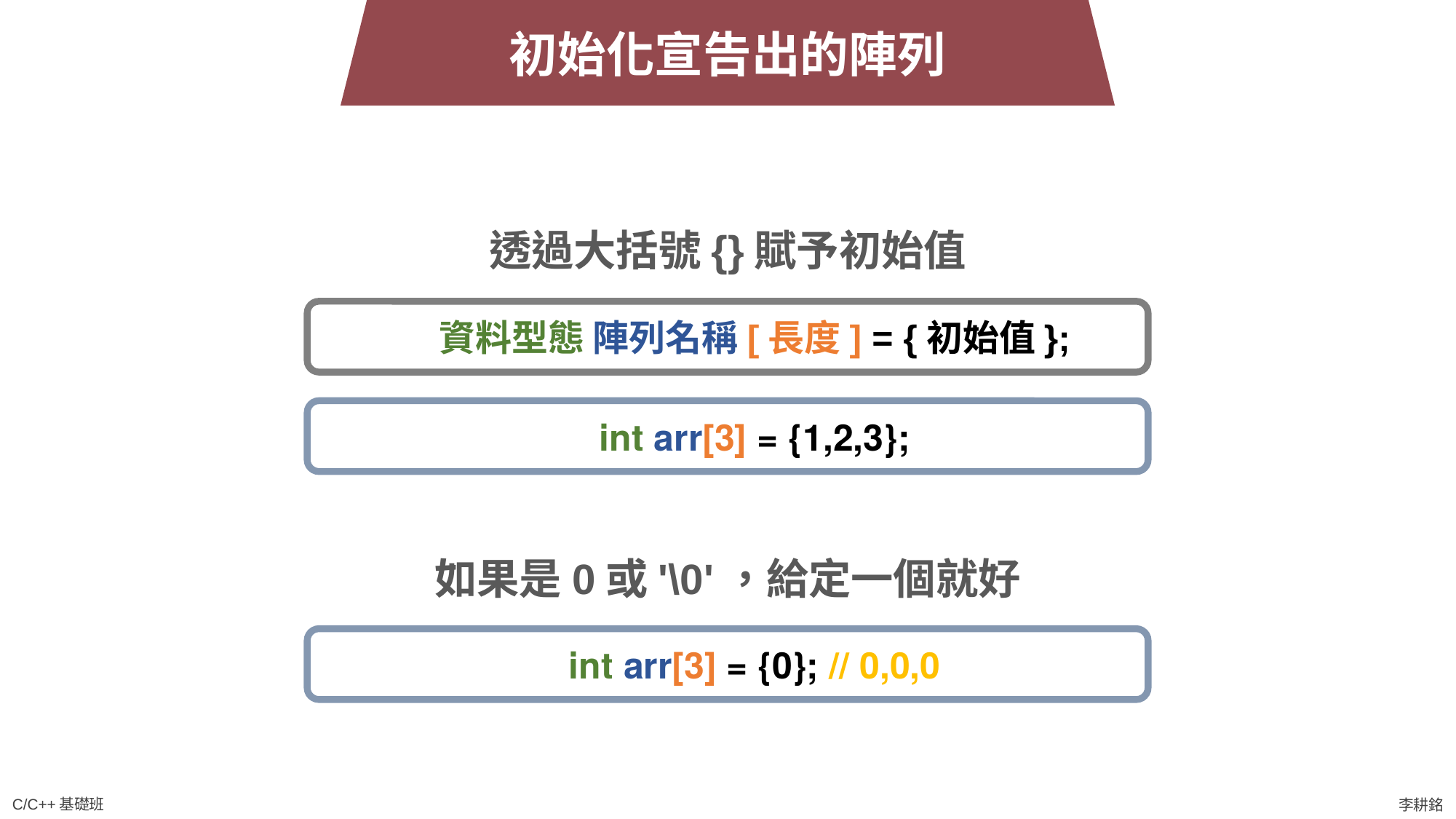

初始化宣告出的陣列
透過大括號{}賦予初始值
資料型態 陣列名稱[長度] = {初始值};
int arr[3] = {1,2,3};
如果是0或'\0'，給定一個就好
int arr[3] = {0}; // 0,0,0
C/C++基礎班
李耕銘